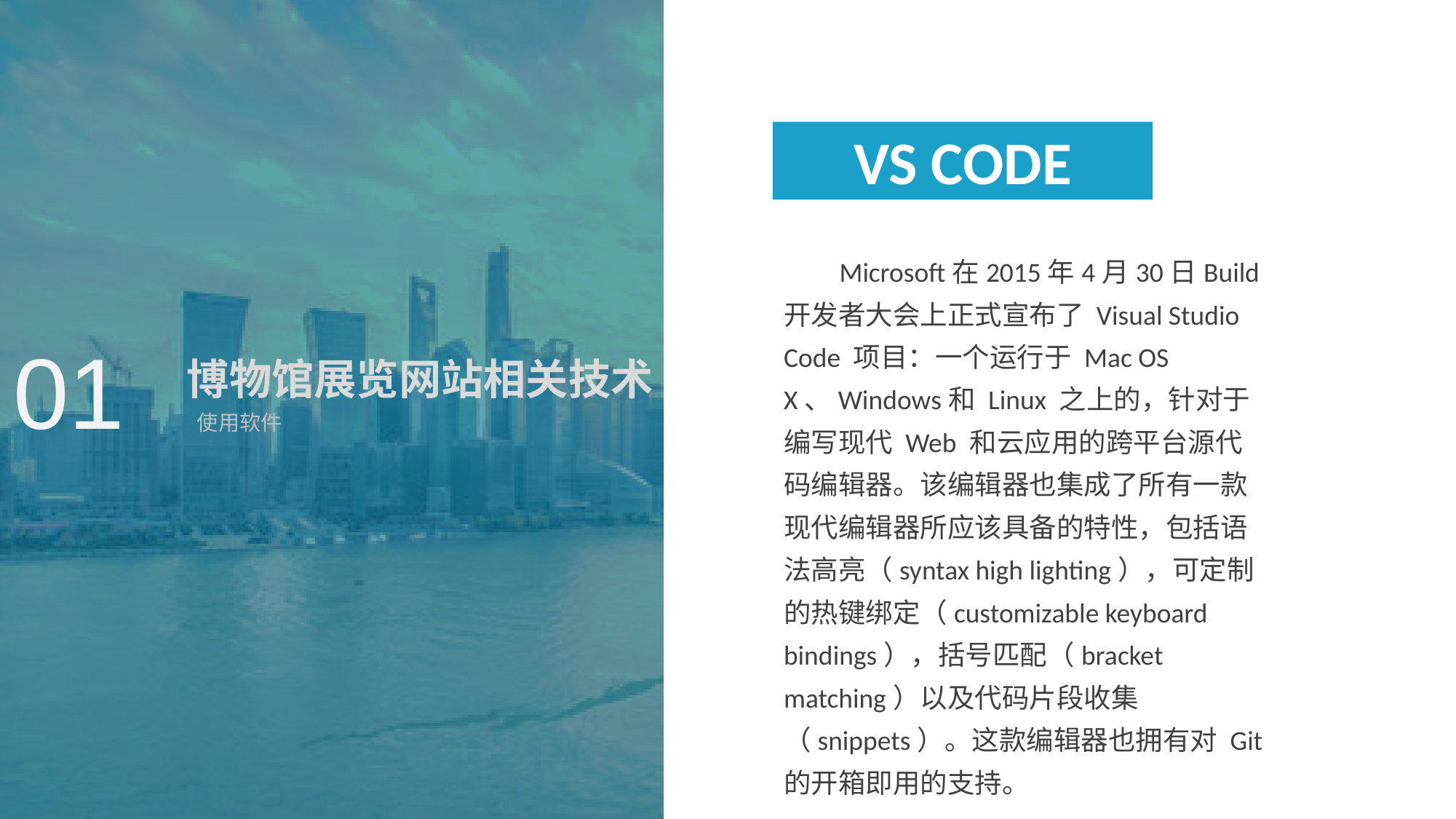

VS CODE
         Microsoft在2015年4月30日Build 开发者大会上正式宣布了 Visual Studio Code 项目：一个运行于 Mac OS X、Windows和 Linux 之上的，针对于编写现代 Web 和云应用的跨平台源代码编辑器。该编辑器也集成了所有一款现代编辑器所应该具备的特性，包括语法高亮（syntax high lighting），可定制的热键绑定（customizable keyboard bindings），括号匹配（bracket matching）以及代码片段收集（snippets）。这款编辑器也拥有对 Git 的开箱即用的支持。

01
博物馆展览网站相关技术
使用软件